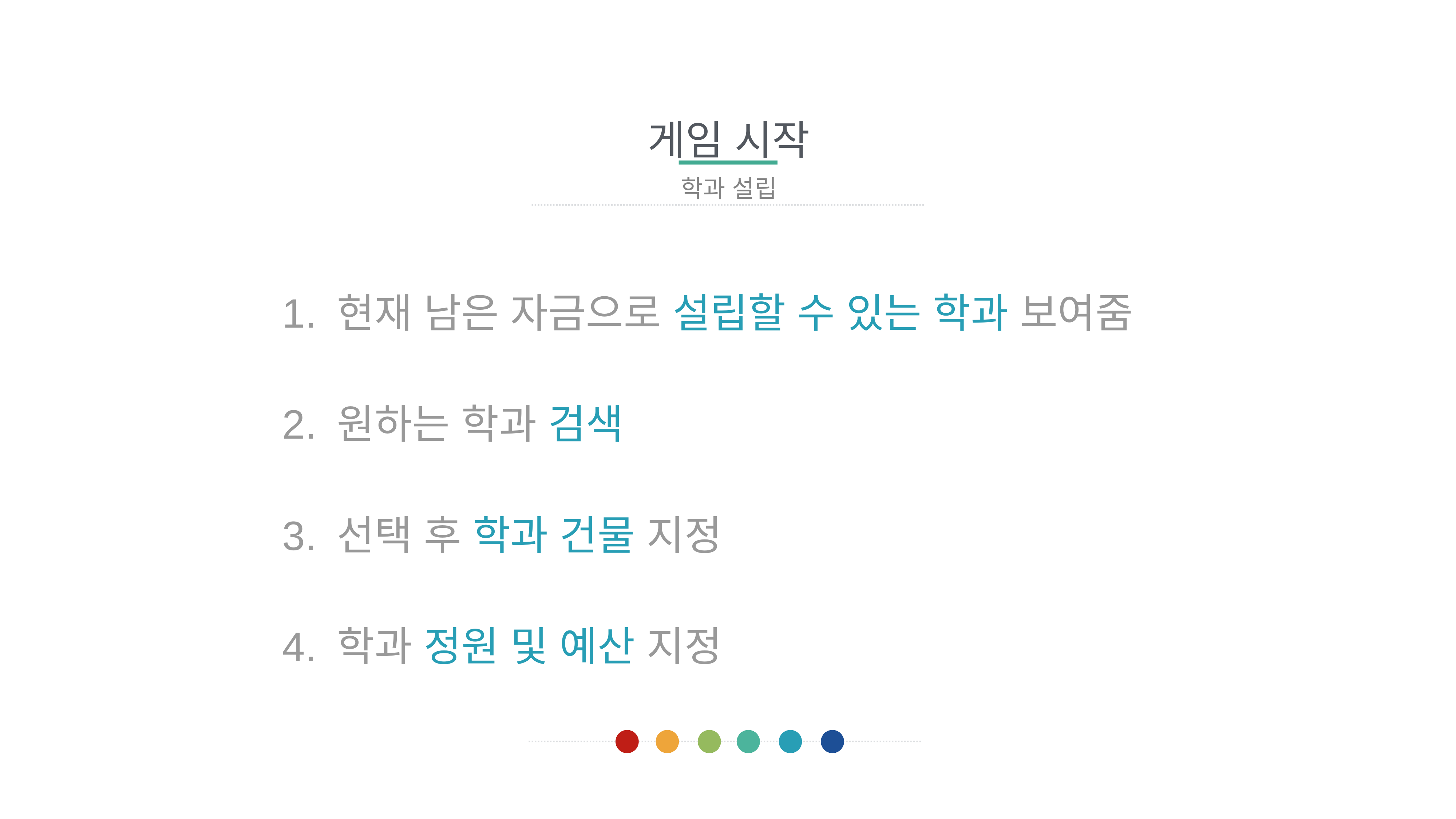

게임 시작

학과 설립

현재 남은 자금으로 설립할 수 있는 학과 보여줌
원하는 학과 검색
선택 후 학과 건물 지정
학과 정원 및 예산 지정